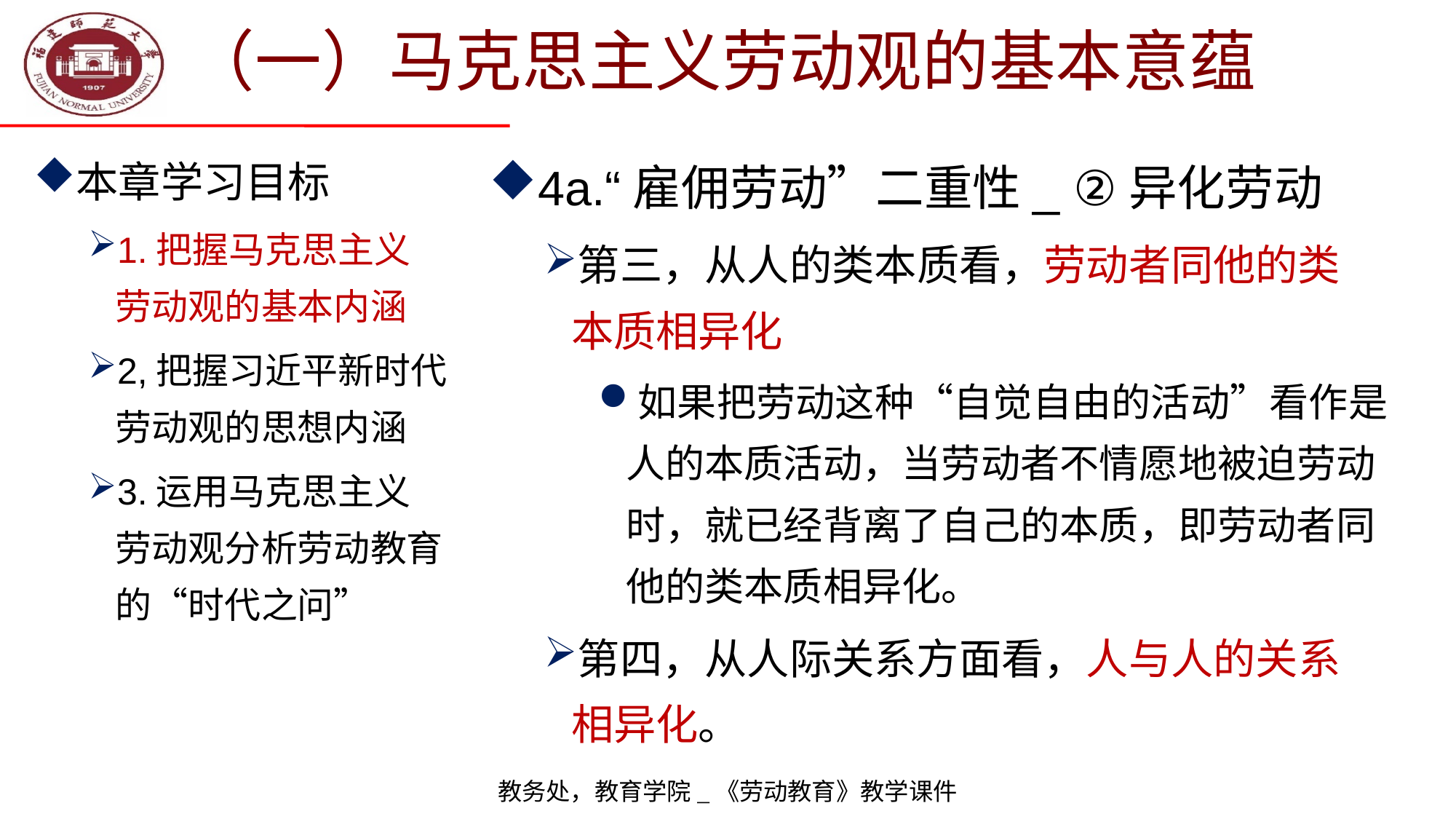

# （一）马克思主义劳动观的基本意蕴
本章学习目标
1.把握马克思主义
劳动观的基本内涵
2,把握习近平新时代劳动观的思想内涵
3.运用马克思主义
劳动观分析劳动教育的“时代之问”
4a.“雇佣劳动”二重性_ ②异化劳动
第三，从人的类本质看，劳动者同他的类
本质相异化
如果把劳动这种“自觉自由的活动”看作是人的本质活动，当劳动者不情愿地被迫劳动时，就已经背离了自己的本质，即劳动者同他的类本质相异化。
第四，从人际关系方面看，人与人的关系
相异化。